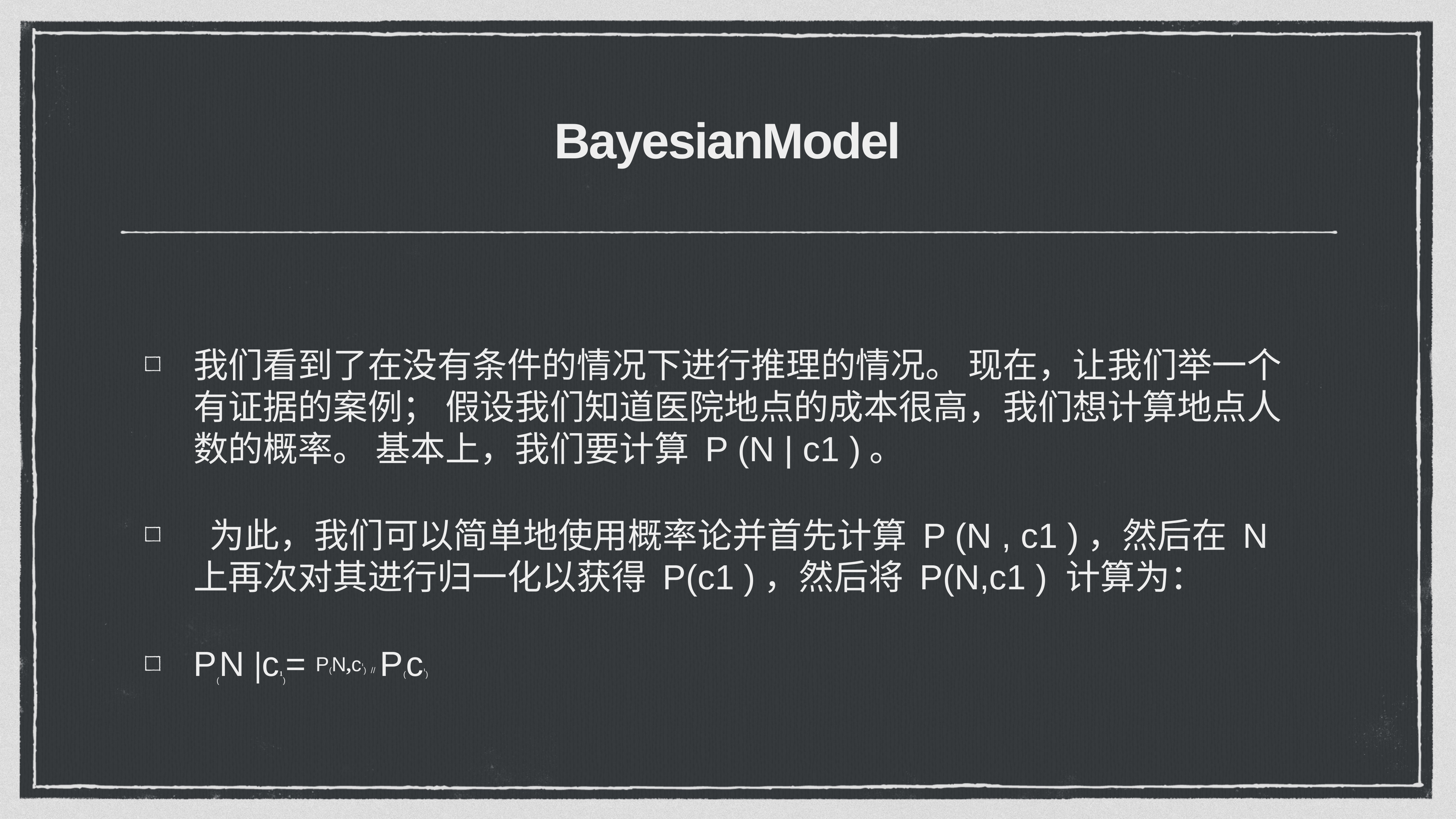

# BayesianModel
我们看到了在没有条件的情况下进行推理的情况。 现在，让我们举一个有证据的案例； 假设我们知道医院地点的成本很高，我们想计算地点人数的概率。 基本上，我们要计算 P (N | c1 )。
 为此，我们可以简单地使用概率论并首先计算 P (N , c1 )，然后在 N 上再次对其进行归一化以获得 P(c1 )，然后将 P(N,c1 ) 计算为：
P(N |c1)= P(N,c1)  //  P(c1)